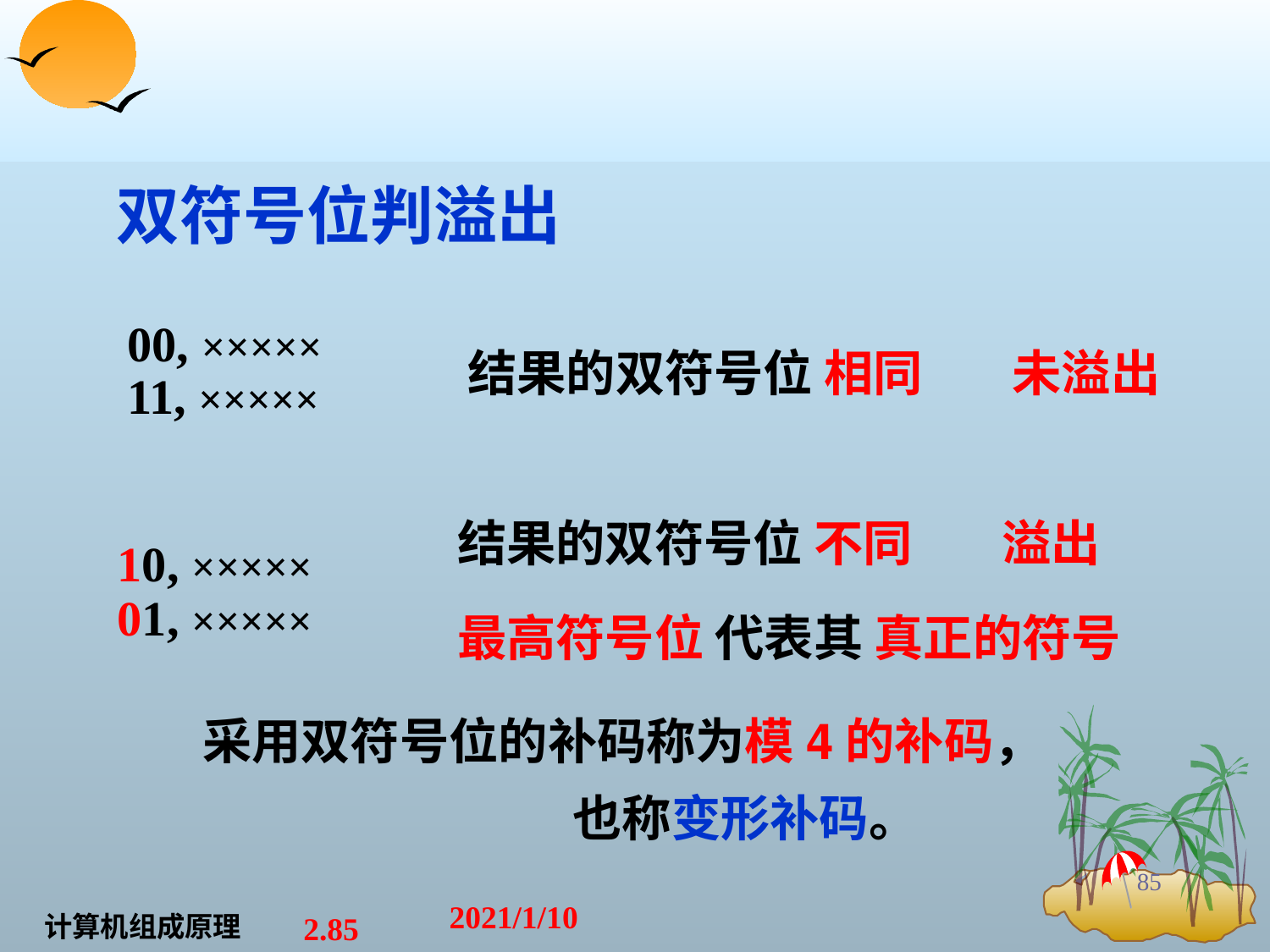

双符号位判溢出
00, ×××××
11, ×××××
结果的双符号位 相同        未溢出
结果的双符号位 不同        溢出
10, ×××××
01, ×××××
最高符号位 代表其 真正的符号
           采用双符号位的补码称为模4的补码，
                                            也称变形补码。
85
2021/1/10